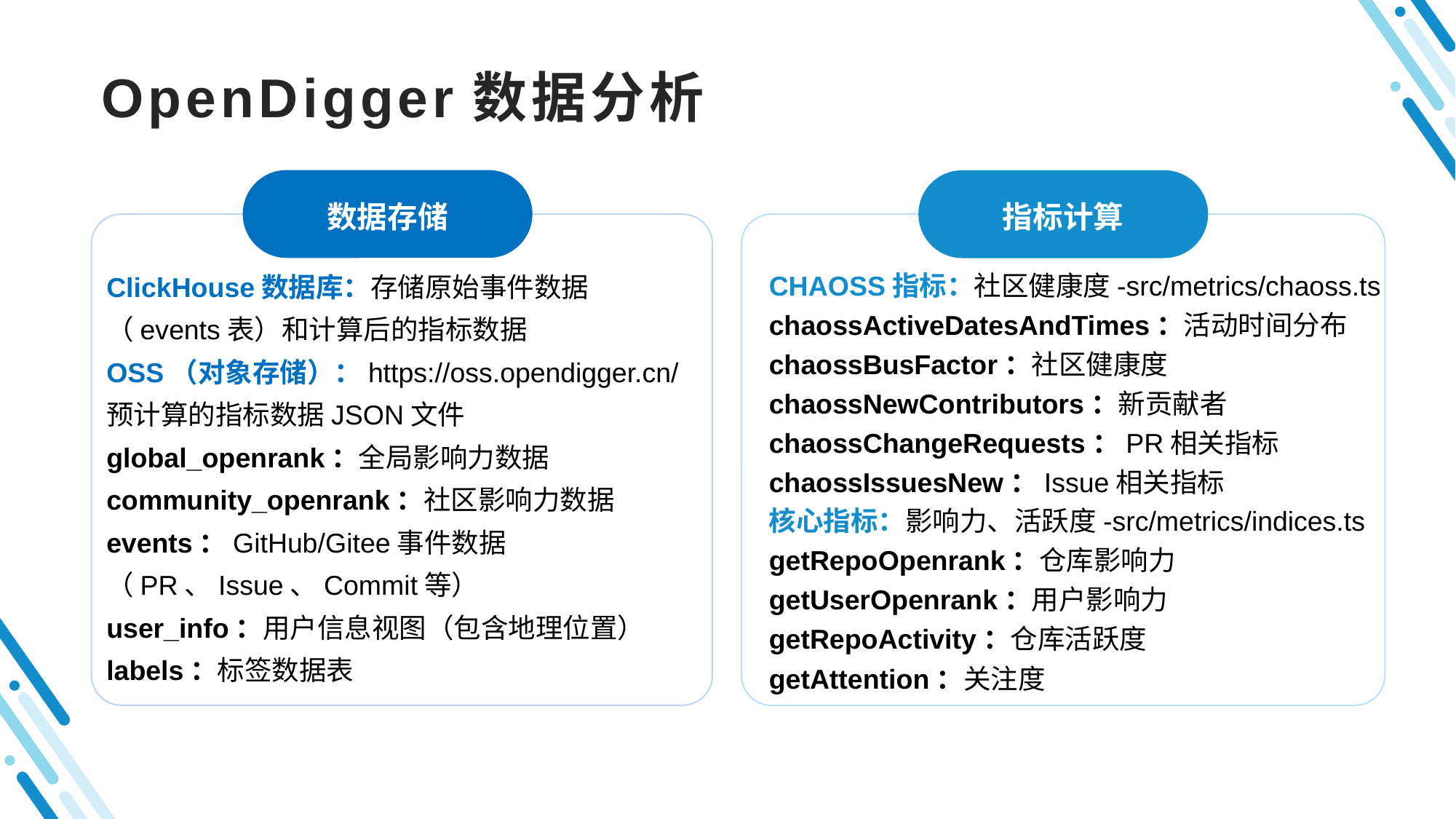

# OpenDigger数据分析
数据存储
指标计算

ClickHouse数据库：存储原始事件数据（events表）和计算后的指标数据
OSS（对象存储）：https://oss.opendigger.cn/  预计算的指标数据JSON文件
global_openrank：全局影响力数据
community_openrank：社区影响力数据
events：GitHub/Gitee事件数据（PR、Issue、Commit等）
user_info：用户信息视图（包含地理位置）
labels：标签数据表

CHAOSS指标：社区健康度-src/metrics/chaoss.ts
chaossActiveDatesAndTimes：活动时间分布chaossBusFactor：社区健康度
chaossNewContributors：新贡献者
chaossChangeRequests：PR相关指标
chaossIssuesNew：Issue相关指标
核心指标：影响力、活跃度-src/metrics/indices.ts
getRepoOpenrank：仓库影响力
getUserOpenrank：用户影响力
getRepoActivity：仓库活跃度
getAttention：关注度